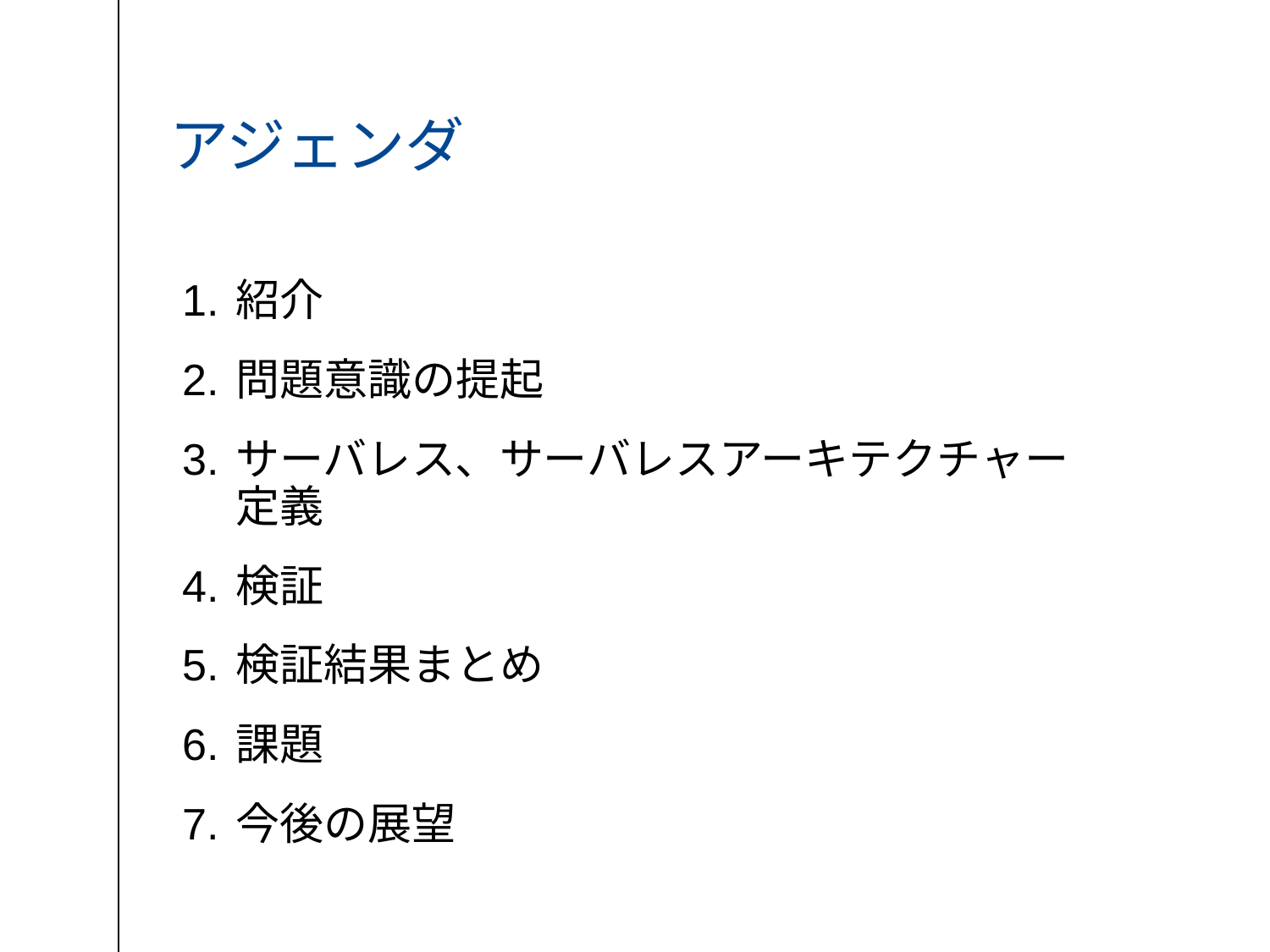

# アジェンダ
紹介
問題意識の提起
サーバレス、サーバレスアーキテクチャー定義
検証
検証結果まとめ
課題
今後の展望